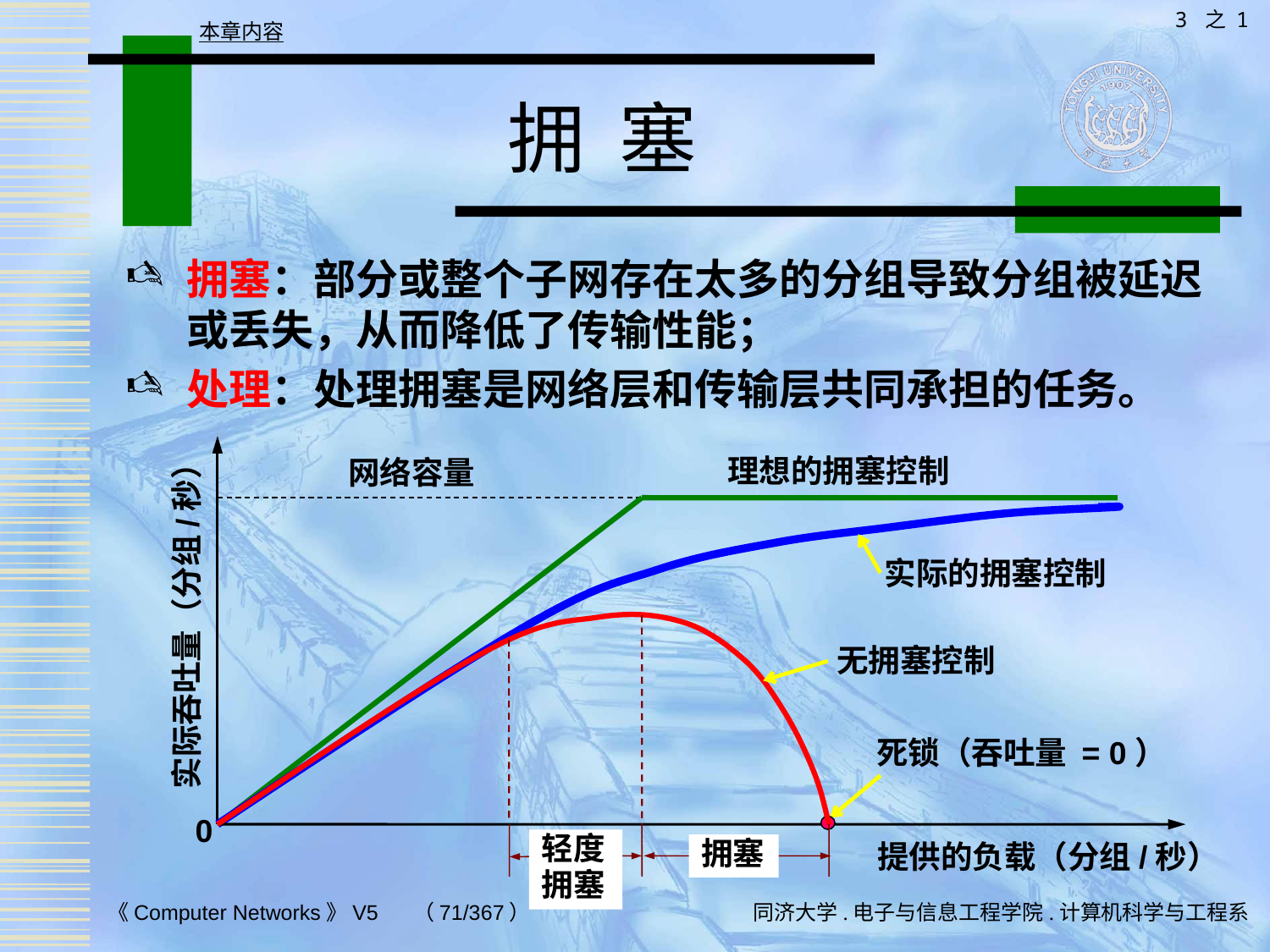

3 之 1
本章内容
# 拥  塞
拥塞：部分或整个子网存在太多的分组导致分组被延迟或丢失，从而降低了传输性能；
处理：处理拥塞是网络层和传输层共同承担的任务。
理想的拥塞控制

网络容量

实际的拥塞控制
实际吞吐量（分组/秒）

无拥塞控制

轻度
拥塞
拥塞

死锁（吞吐量 = 0）

0

提供的负载（分组/秒）